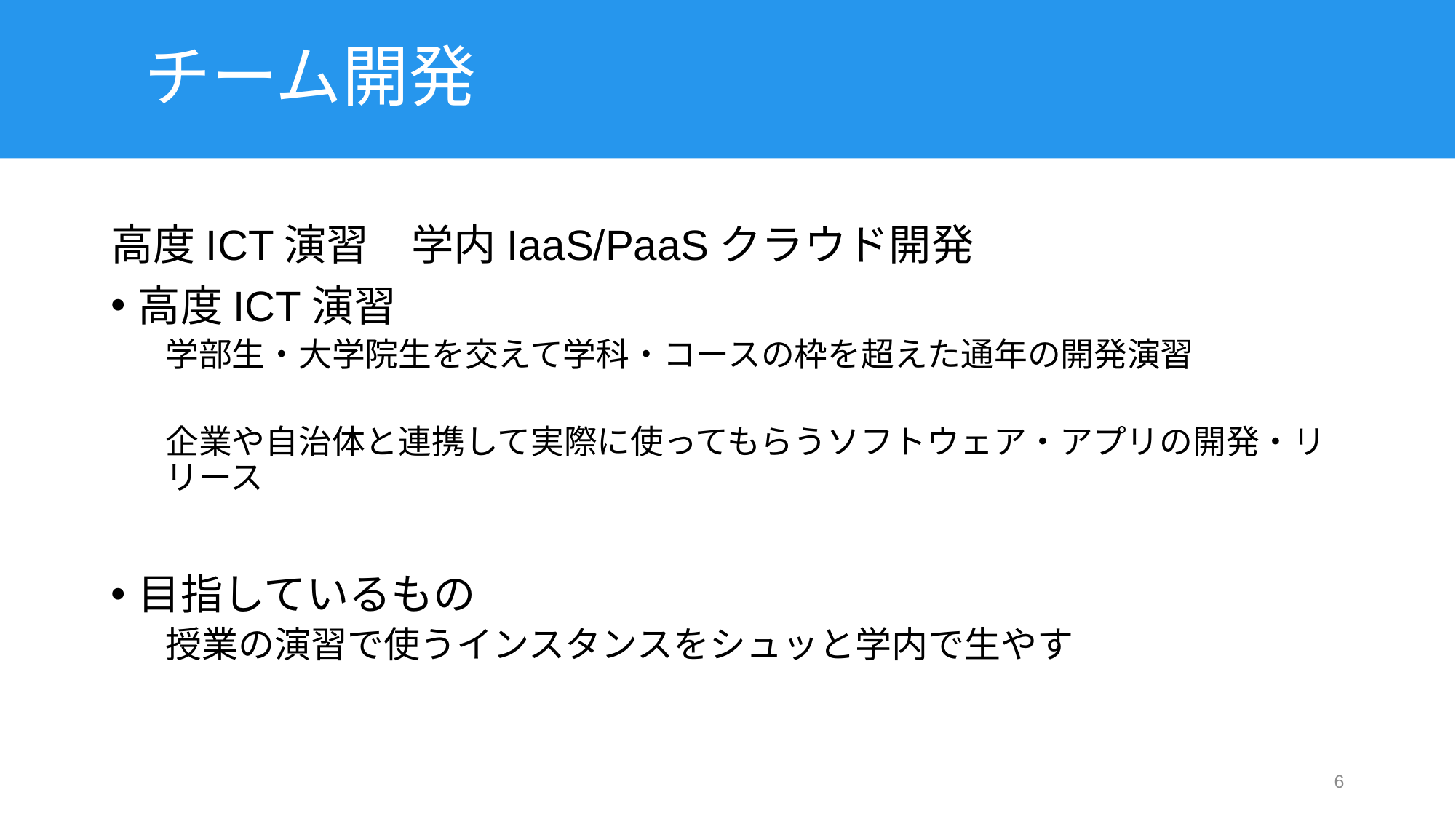

# チーム開発
高度ICT演習　学内IaaS/PaaSクラウド開発
高度ICT演習
学部生・大学院生を交えて学科・コースの枠を超えた通年の開発演習

企業や自治体と連携して実際に使ってもらうソフトウェア・アプリの開発・リリース

目指しているもの
授業の演習で使うインスタンスをシュッと学内で生やす
6